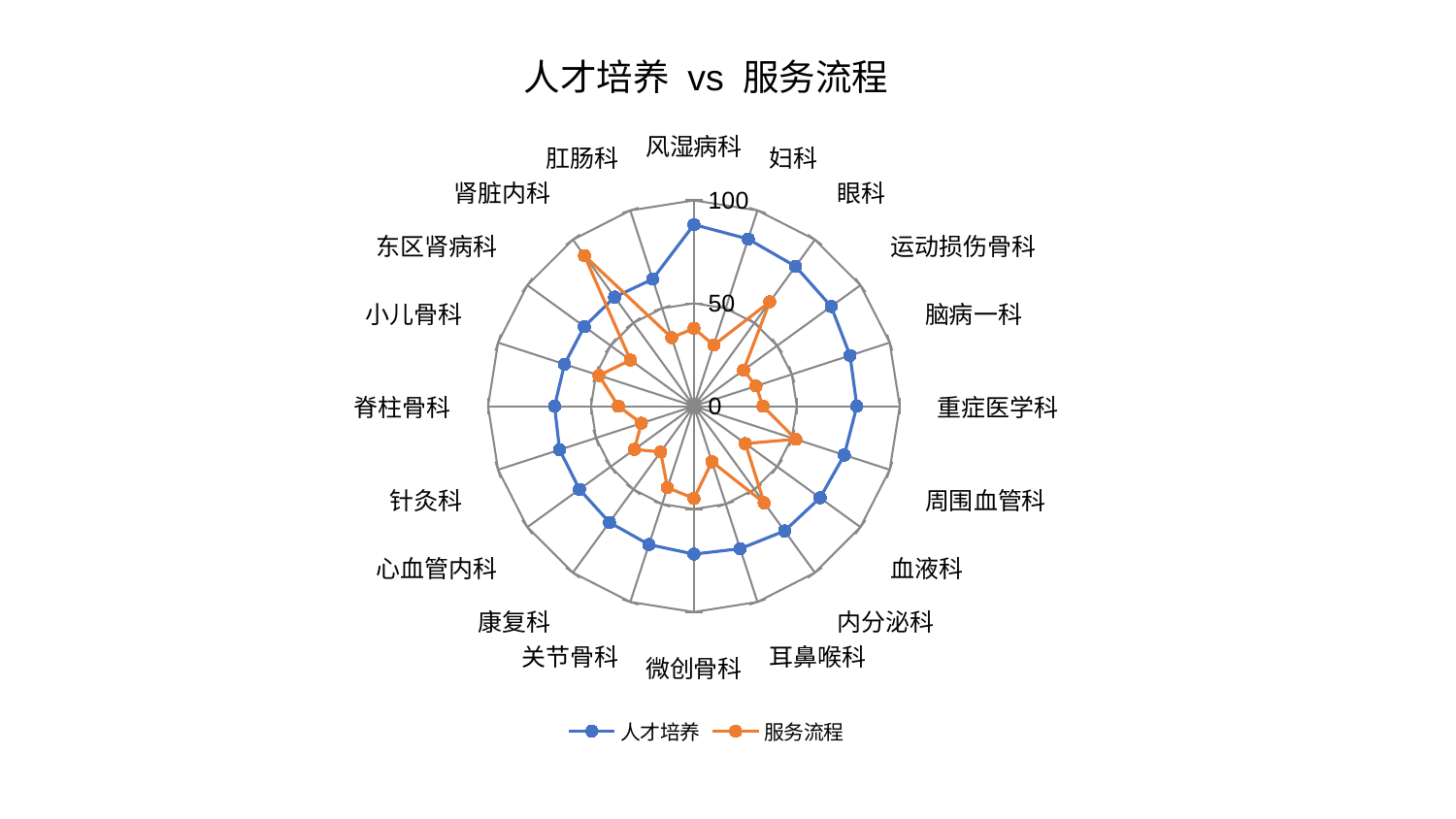

### Chart: 人才培养 vs 服务流程

| Category | 人才培养 | 服务流程 |
|---|---|---|
| 风湿病科 | 88.24030320848034 | 37.81649947774013 |
| 妇科 | 85.39404526894684 | 31.228135609095606 |
| 眼科 | 83.99334051056019 | 62.6849975059898 |
| 运动损伤骨科 | 82.43147653126711 | 29.833731107014025 |
| 脑病一科 | 79.76207259854164 | 31.715687493885167 |
| 重症医学科 | 79.15561773426735 | 33.55958273988317 |
| 周围血管科 | 76.81270096147435 | 52.02777378491977 |
| 血液科 | 75.77053393959201 | 30.904226572475867 |
| 内分泌科 | 74.93850793633788 | 58.035159795953604 |
| 耳鼻喉科 | 72.80966771557564 | 28.39123224202036 |
| 微创骨科 | 71.86595681410869 | 44.82787337927832 |
| 关节骨科 | 70.7080850629943 | 41.60800389794099 |
| 康复科 | 69.79008723401013 | 27.50369586464097 |
| 心血管内科 | 68.7497791108148 | 35.7422406967436 |
| 针灸科 | 68.59777153929595 | 26.840999101003323 |
| 脊柱骨科 | 67.68857220112592 | 36.72154501314414 |
| 小儿骨科 | 66.079943223288 | 48.46466326328871 |
| 东区肾病科 | 65.8225230774425 | 38.12399656772533 |
| 肾脏内科 | 65.52723481055823 | 90.42820881183667 |
| 肛肠科 | 64.92556363148562 | 35.00969671617818 |
91